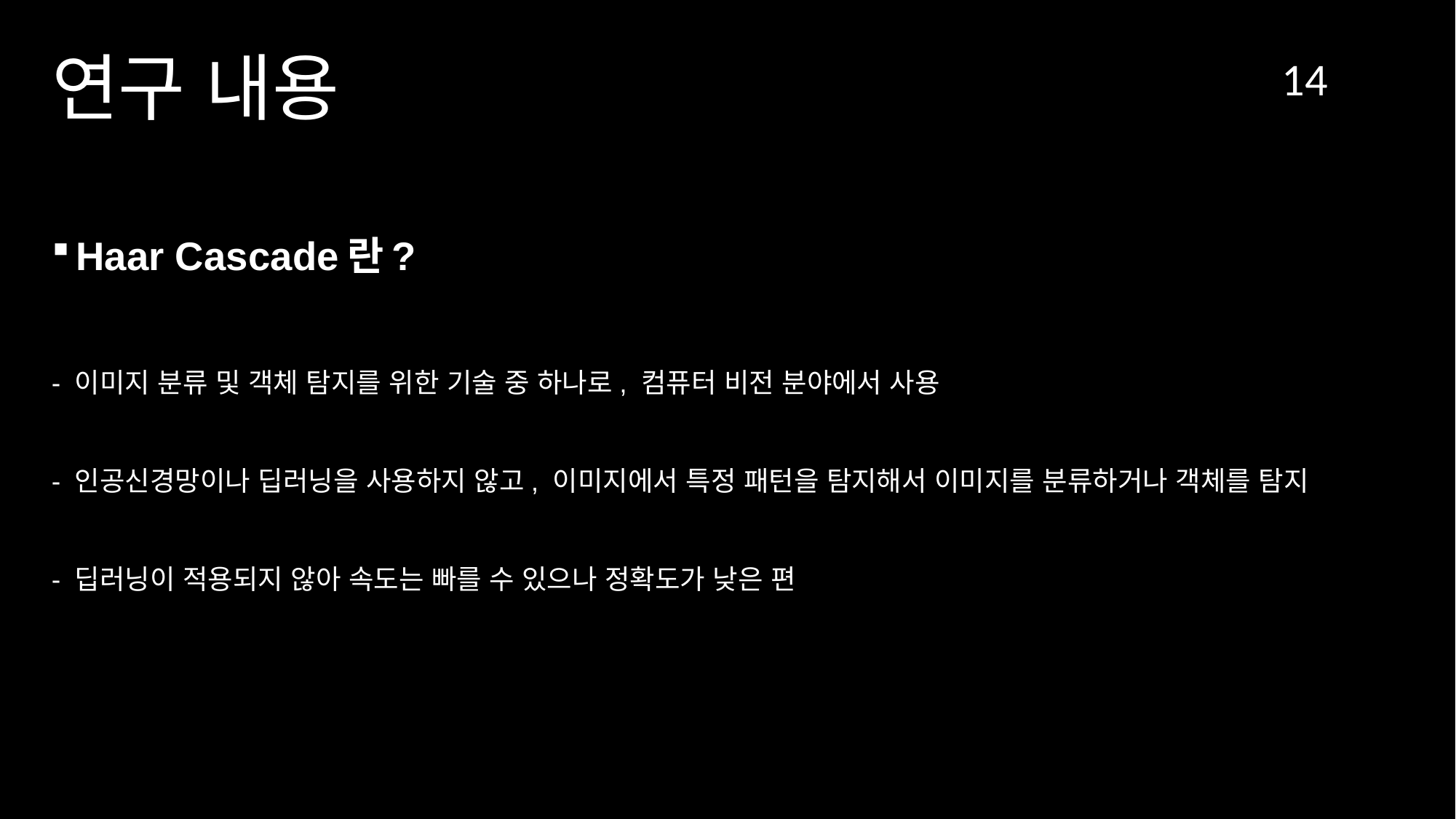

연구 내용
14
Haar Cascade란?

- 이미지 분류 및 객체 탐지를 위한 기술 중 하나로, 컴퓨터 비전 분야에서 사용

- 인공신경망이나 딥러닝을 사용하지 않고, 이미지에서 특정 패턴을 탐지해서 이미지를 분류하거나 객체를 탐지

- 딥러닝이 적용되지 않아 속도는 빠를 수 있으나 정확도가 낮은 편